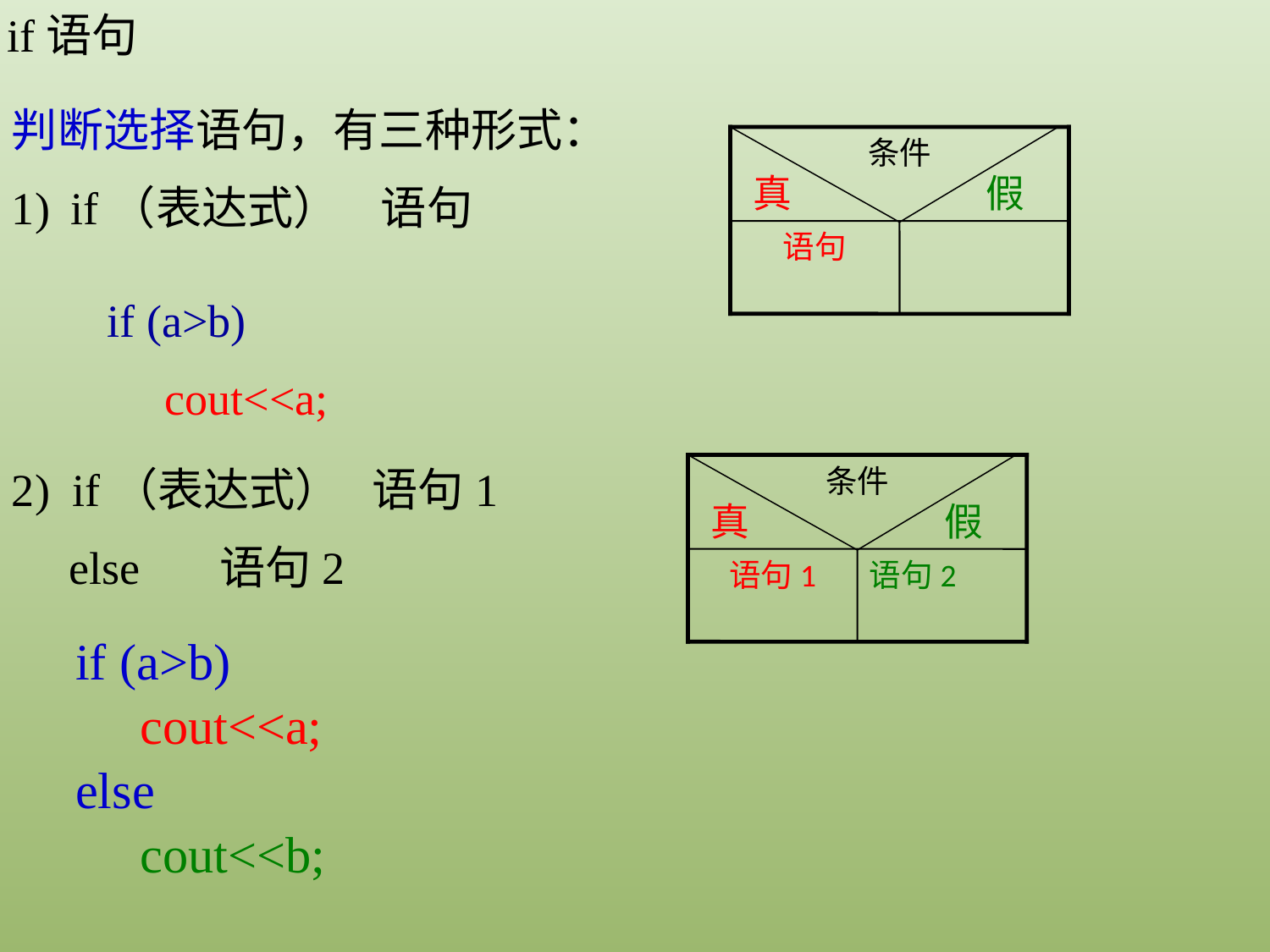

if语句
判断选择语句，有三种形式：
if（表达式）    语句
条件

真
假
语句

if (a>b)
     cout<<a;
条件

真
假
语句1

语句2

2)  if（表达式）   语句1
     else      语句2
if (a>b)
     cout<<a;
else
     cout<<b;
95